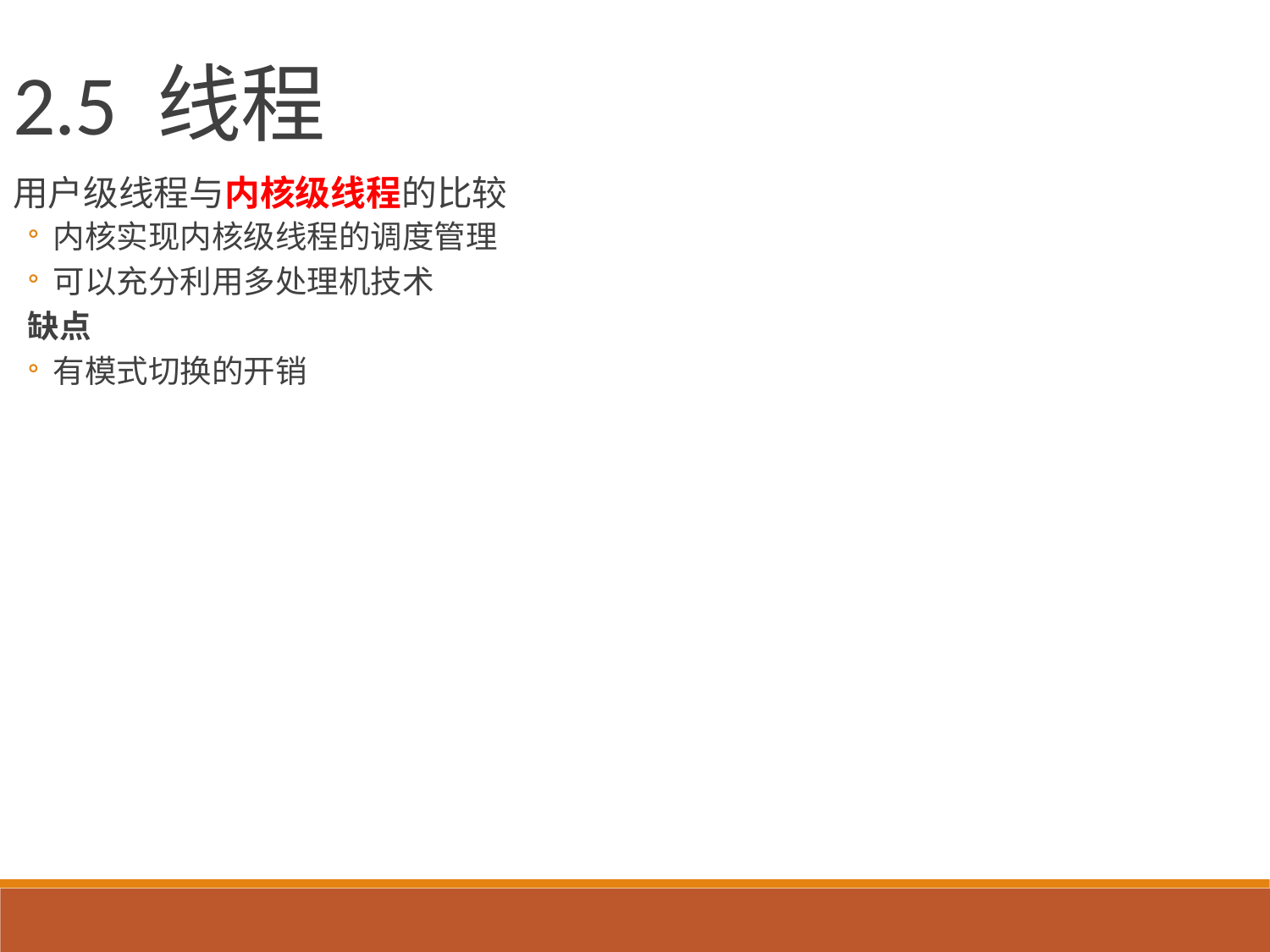

2.5 线程
用户级线程与内核级线程的比较
内核实现内核级线程的调度管理
可以充分利用多处理机技术
缺点
有模式切换的开销